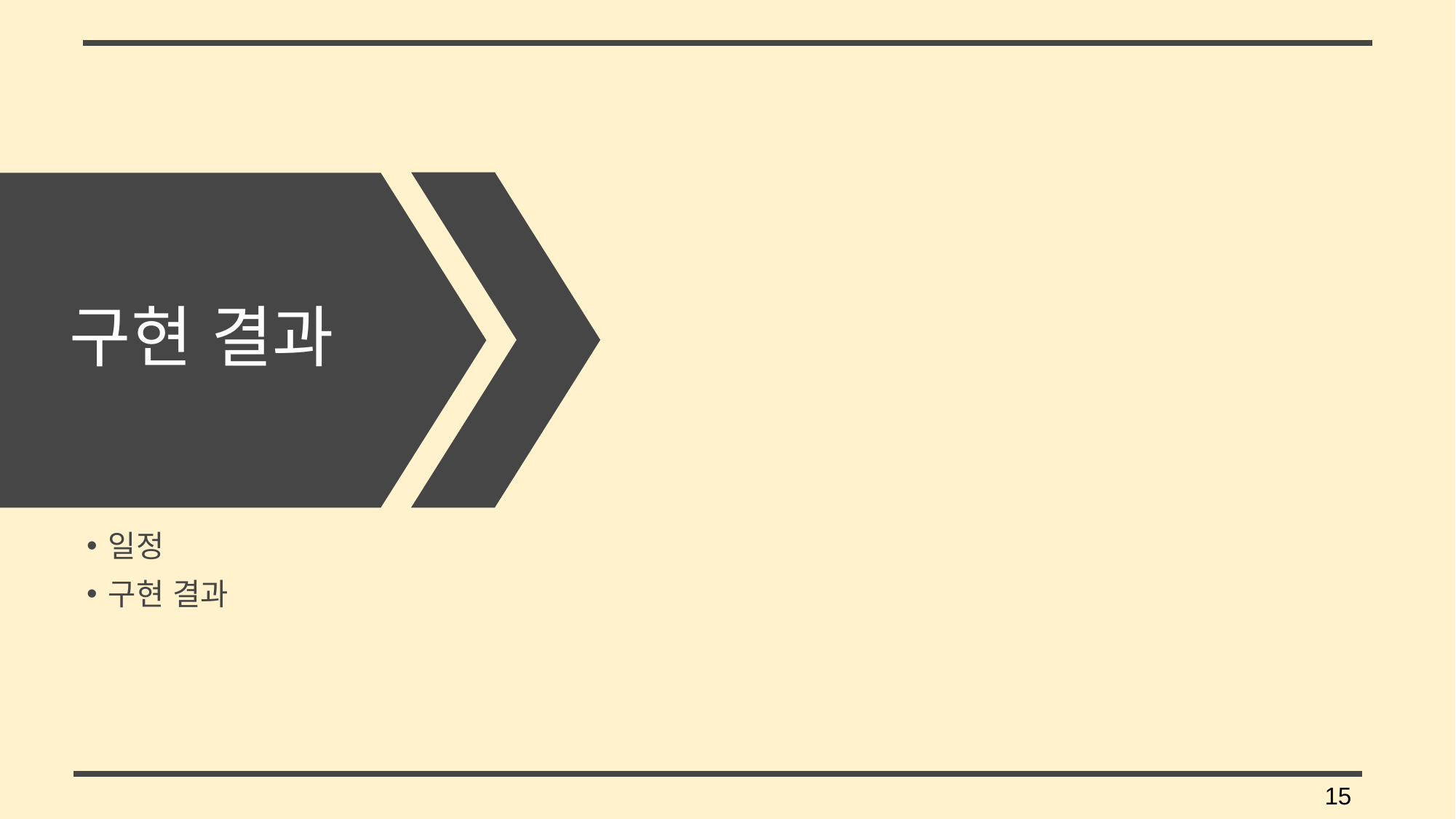

# 구현 결과
일정
구현 결과

15